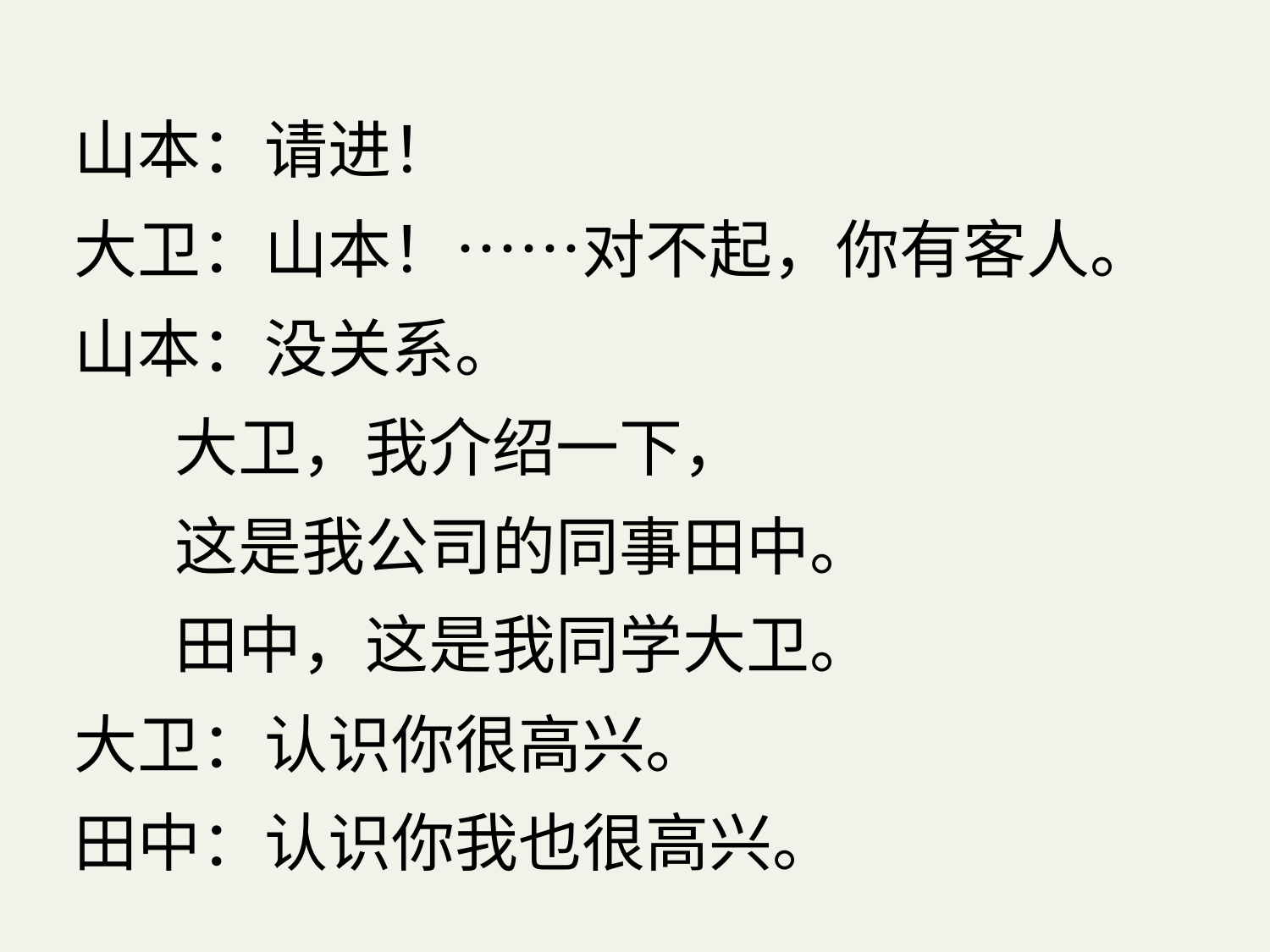

山本：请进！
大卫：山本！……对不起，你有客人。
山本：没关系。
      大卫，我介绍一下，
      这是我公司的同事田中。
      田中，这是我同学大卫。
大卫：认识你很高兴。
田中：认识你我也很高兴。